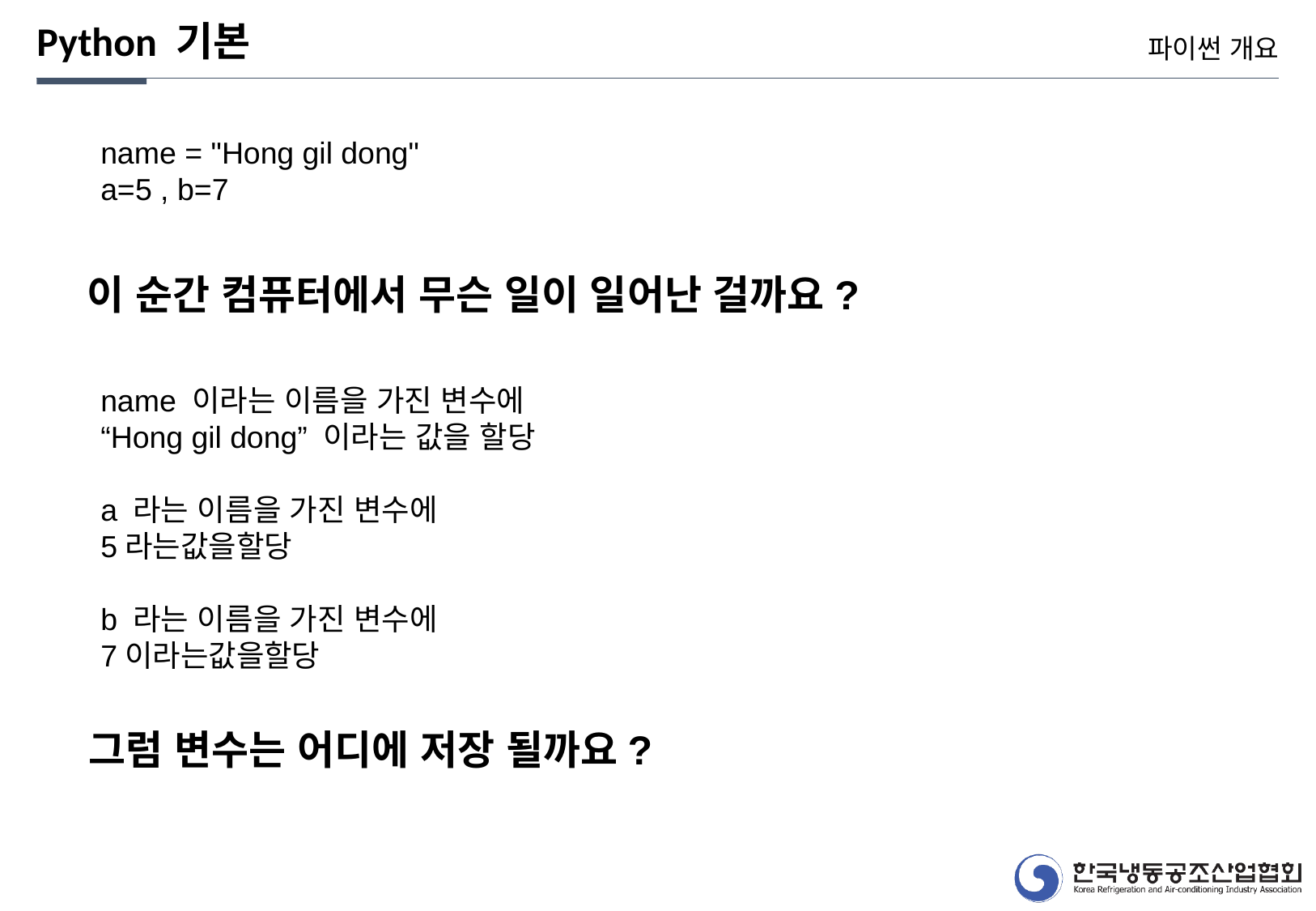

Python 기본
파이썬 개요
name = "Hong gil dong"
a=5 , b=7
이 순간 컴퓨터에서 무슨 일이 일어난 걸까요?
name 이라는 이름을 가진 변수에
“Hong gil dong” 이라는 값을 할당

a 라는 이름을 가진 변수에
5라는값을할당

b 라는 이름을 가진 변수에
7이라는값을할당
그럼 변수는 어디에 저장 될까요?